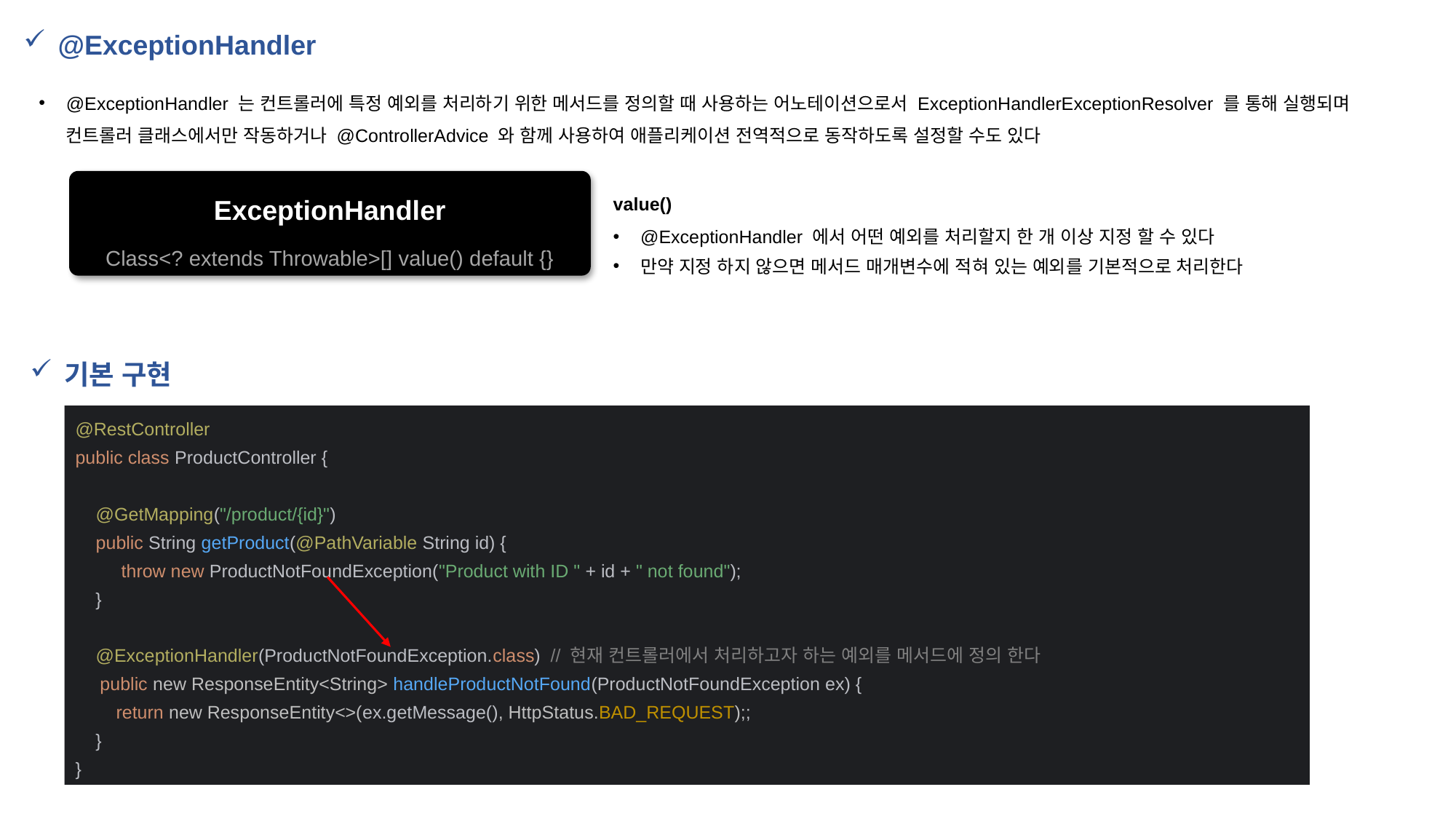

@ExceptionHandler
@ExceptionHandler 는 컨트롤러에 특정 예외를 처리하기 위한 메서드를 정의할 때 사용하는 어노테이션으로서 ExceptionHandlerExceptionResolver 를 통해 실행되며 컨트롤러 클래스에서만 작동하거나 @ControllerAdvice 와 함께 사용하여 애플리케이션 전역적으로 동작하도록 설정할 수도 있다
ExceptionHandler
Class<? extends Throwable>[] value() default {}
value()
@ExceptionHandler 에서 어떤 예외를 처리할지 한 개 이상 지정 할 수 있다
만약 지정 하지 않으면 메서드 매개변수에 적혀 있는 예외를 기본적으로 처리한다
기본 구현
@RestController
public class ProductController {
    @GetMapping("/product/{id}")
    public String getProduct(@PathVariable String id) {
         throw new ProductNotFoundException("Product with ID " + id + " not found");
    }
    @ExceptionHandler(ProductNotFoundException.class)  // 현재 컨트롤러에서 처리하고자 하는 예외를 메서드에 정의 한다
    public new ResponseEntity<String> handleProductNotFound(ProductNotFoundException ex) {
        return new ResponseEntity<>(ex.getMessage(), HttpStatus.BAD_REQUEST);;
    }
}